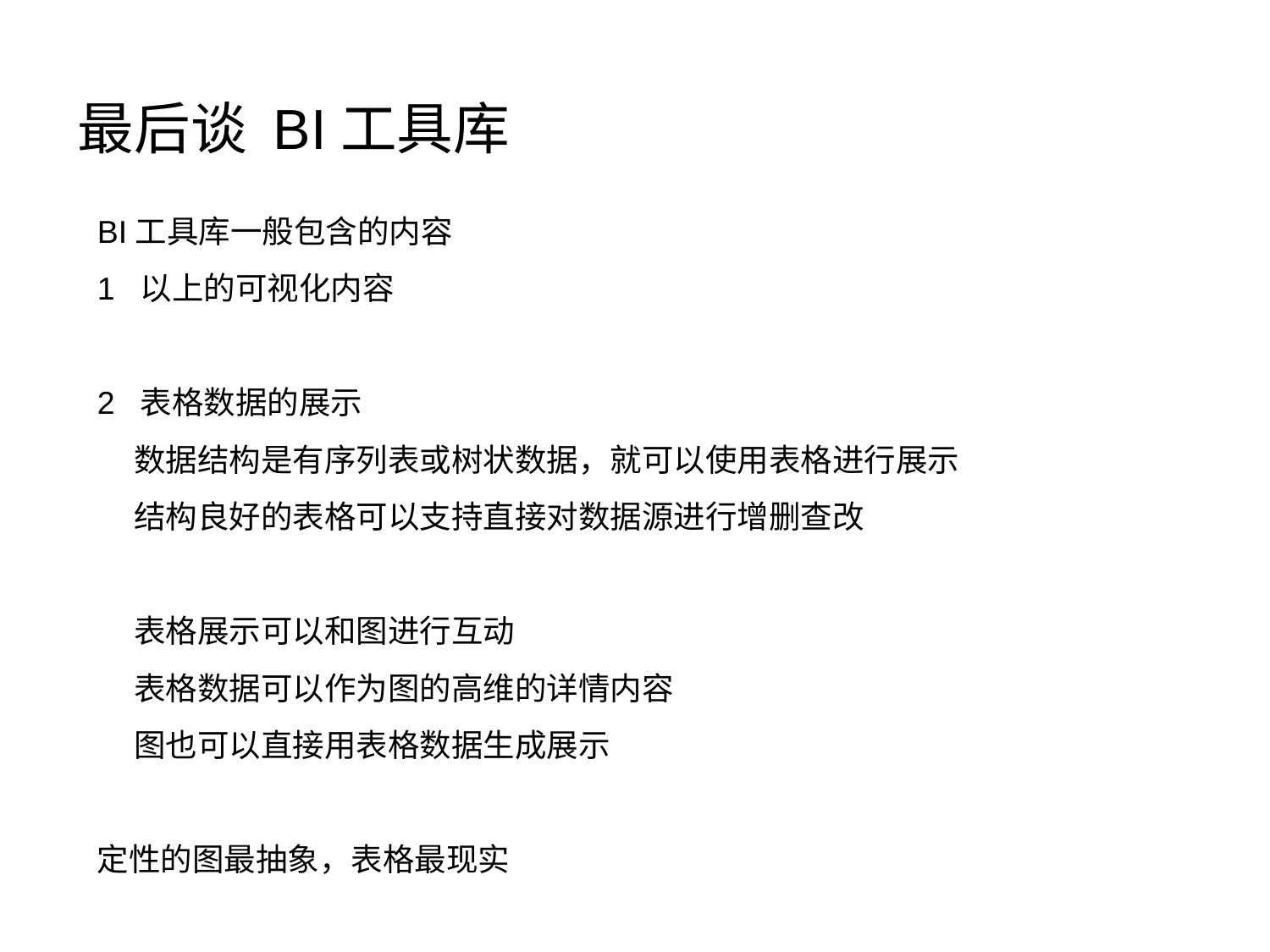

# 最后谈 BI工具库
BI工具库一般包含的内容
1  以上的可视化内容

2  表格数据的展示
    数据结构是有序列表或树状数据，就可以使用表格进行展示
    结构良好的表格可以支持直接对数据源进行增删查改

    表格展示可以和图进行互动
    表格数据可以作为图的高维的详情内容
    图也可以直接用表格数据生成展示

定性的图最抽象，表格最现实